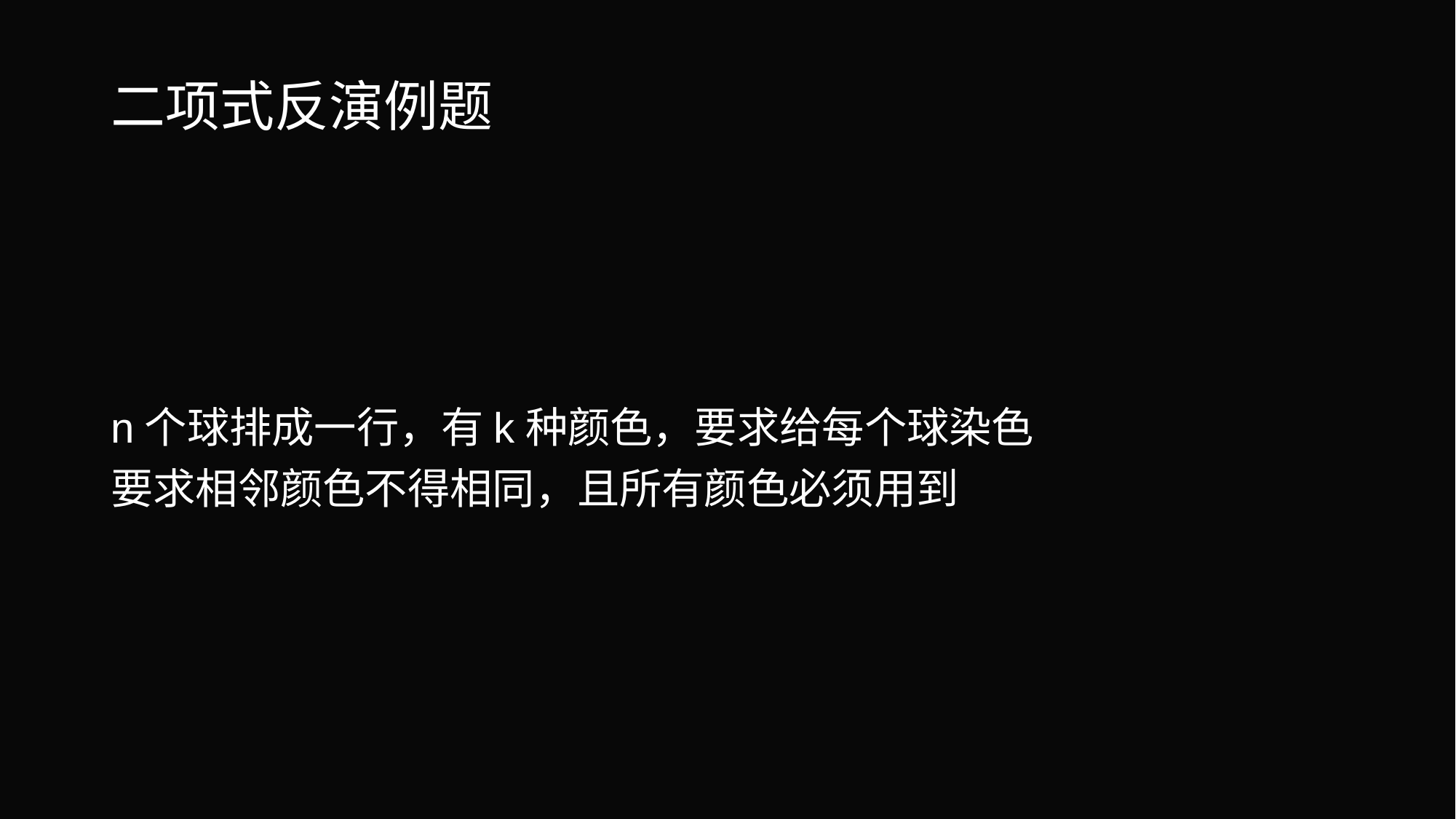

# 二项式反演例题
n个球排成一行，有k种颜色，要求给每个球染色
要求相邻颜色不得相同，且所有颜色必须用到